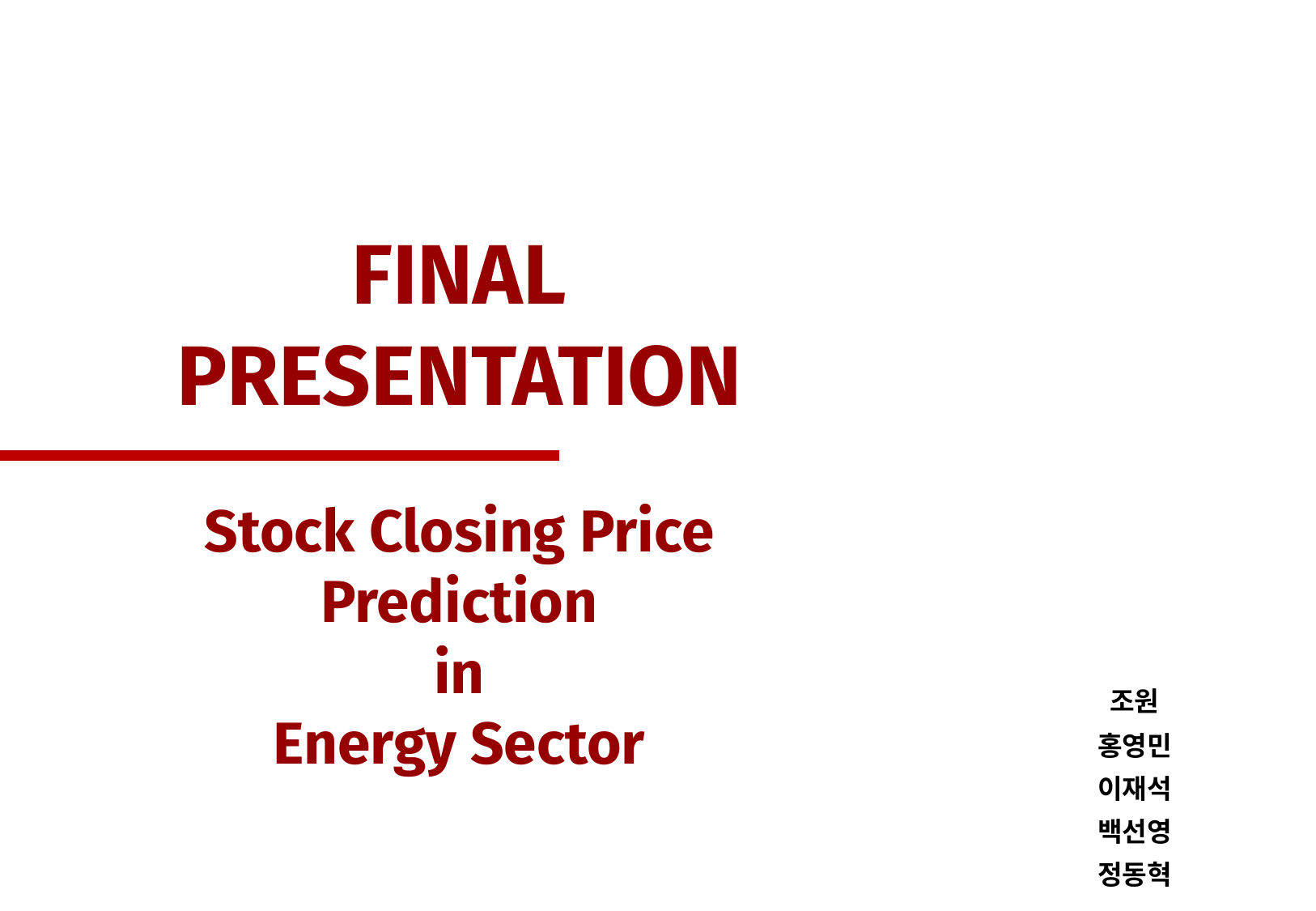

FINAL PRESENTATION
Stock Closing Price Prediction
in
Energy Sector
조원
홍영민
이재석
백선영
정동혁